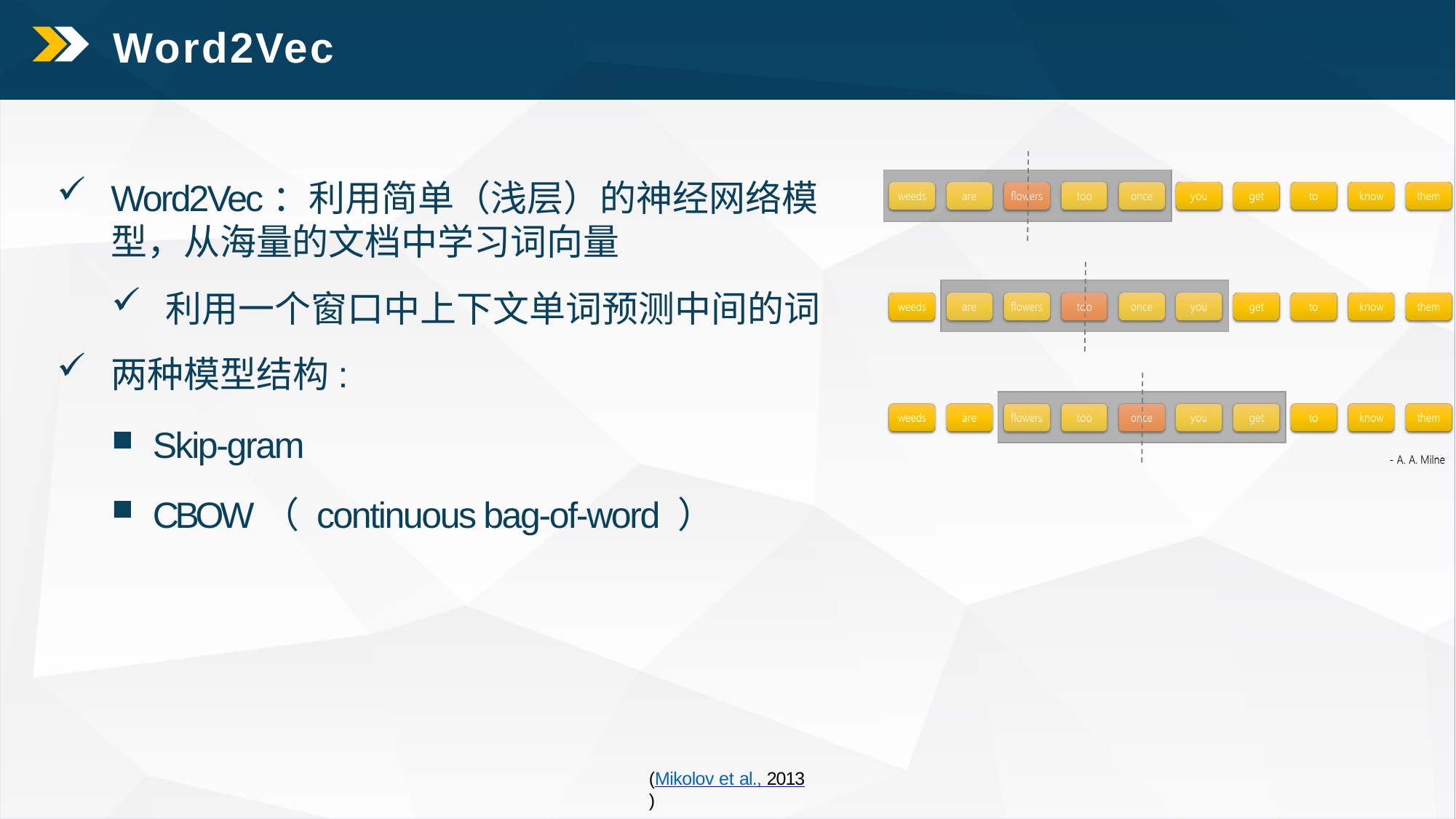

Word2Vec
Word2Vec：利用简单（浅层）的神经网络模型，从海量的文档中学习词向量
利用一个窗口中上下文单词预测中间的词
两种模型结构:
Skip-gram
CBOW（ continuous bag-of-word ）

(Mikolov et al., 2013)